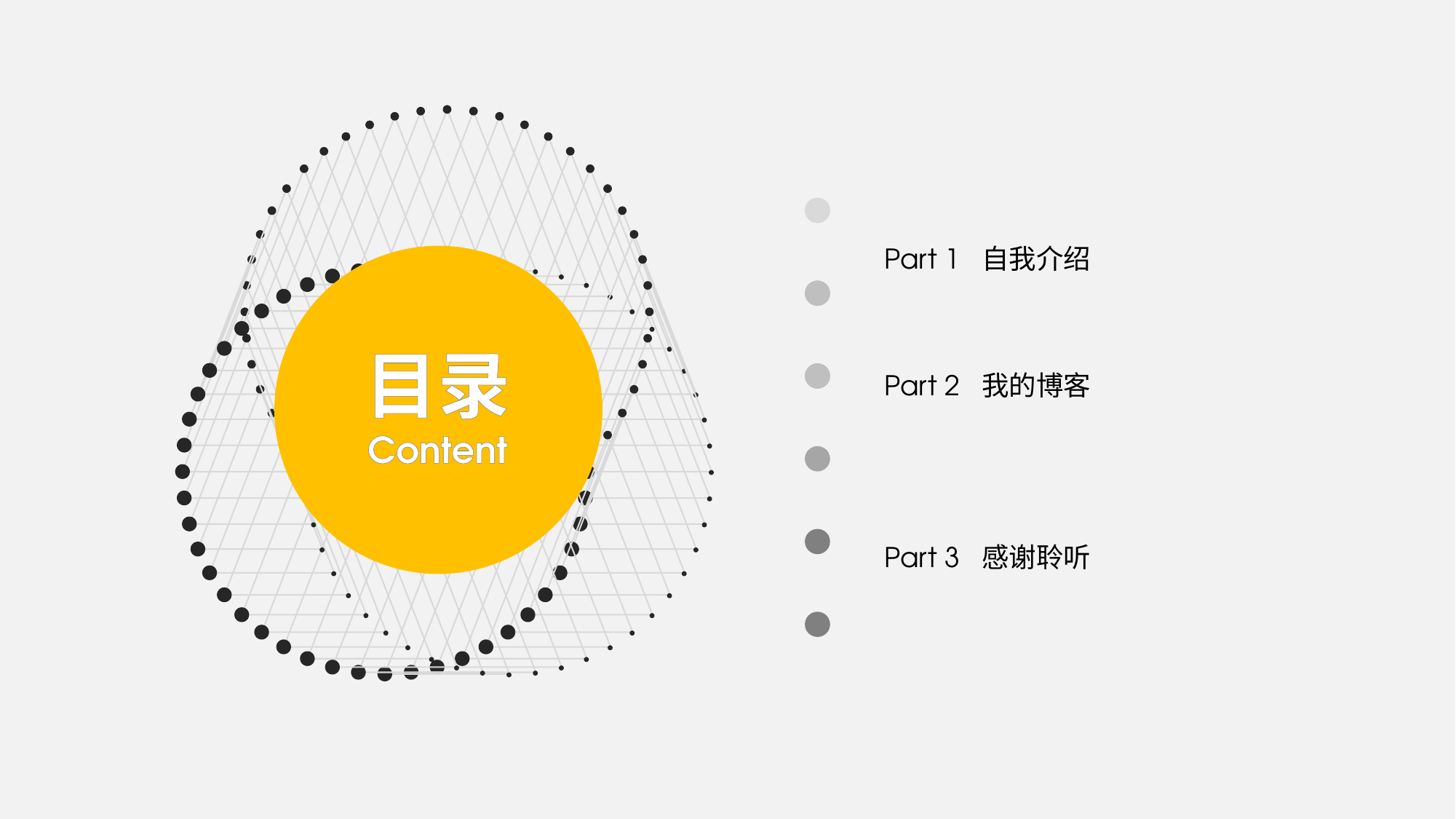

Part 1  自我介绍

目录
Content

Part 2  我的博客
Part 3  感谢聆听